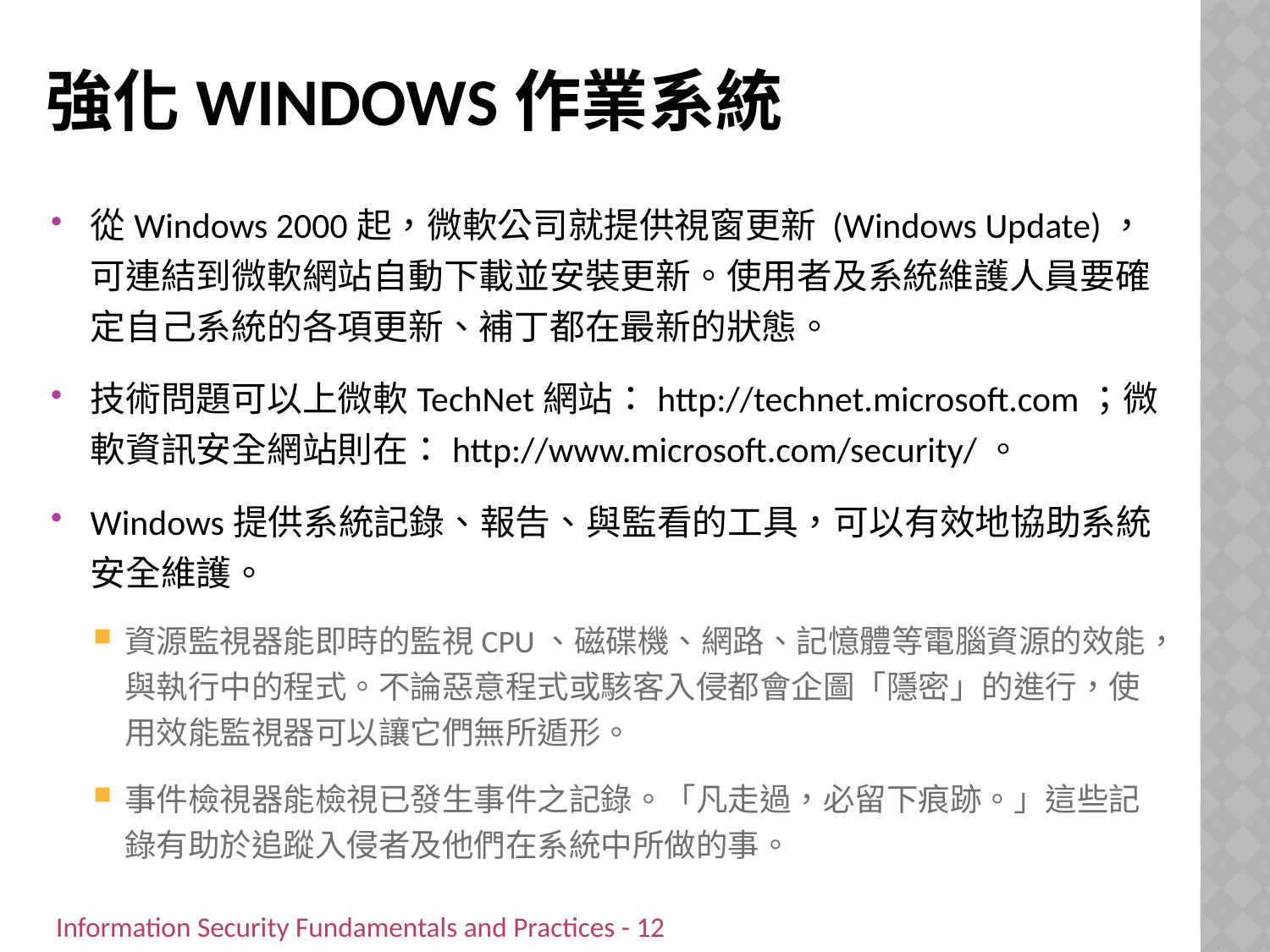

# 強化Windows作業系統
從Windows 2000起，微軟公司就提供視窗更新 (Windows Update)，可連結到微軟網站自動下載並安裝更新。使用者及系統維護人員要確定自己系統的各項更新、補丁都在最新的狀態。
技術問題可以上微軟TechNet網站：http://technet.microsoft.com；微軟資訊安全網站則在：http://www.microsoft.com/security/。
Windows提供系統記錄、報告、與監看的工具，可以有效地協助系統安全維護。
資源監視器能即時的監視CPU、磁碟機、網路、記憶體等電腦資源的效能，與執行中的程式。不論惡意程式或駭客入侵都會企圖「隱密」的進行，使用效能監視器可以讓它們無所遁形。
事件檢視器能檢視已發生事件之記錄。「凡走過，必留下痕跡。」這些記錄有助於追蹤入侵者及他們在系統中所做的事。